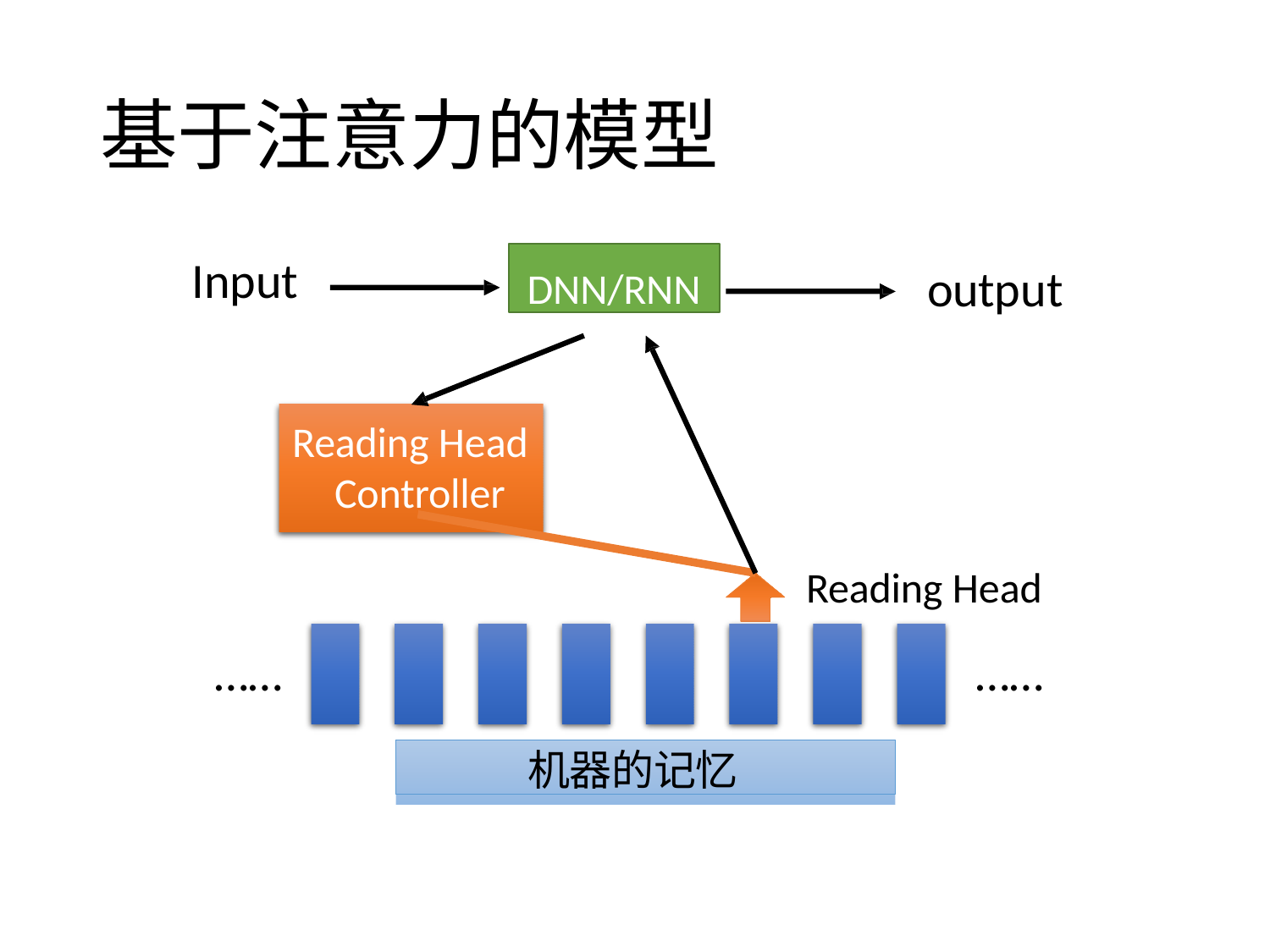

# 基于注意力的模型
DNN/RNN
Input
output

Reading Head  Controller

Reading Head

……
……

    机器的记忆